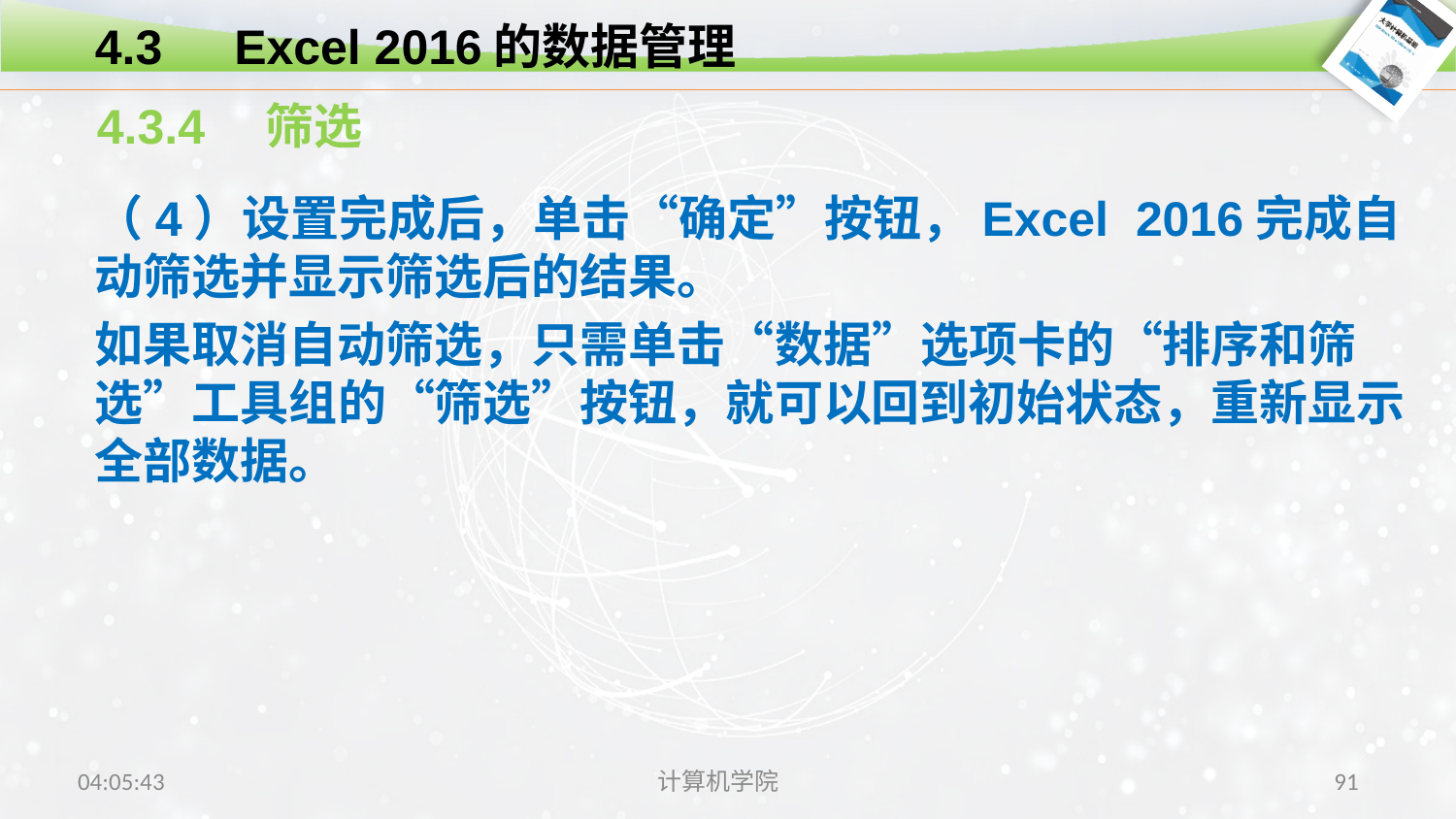

4.3　Excel 2016的数据管理
4.3.4　筛选

（4）设置完成后，单击“确定”按钮，Excel  2016完成自动筛选并显示筛选后的结果。
如果取消自动筛选，只需单击“数据”选项卡的“排序和筛选”工具组的“筛选”按钮，就可以回到初始状态，重新显示全部数据。